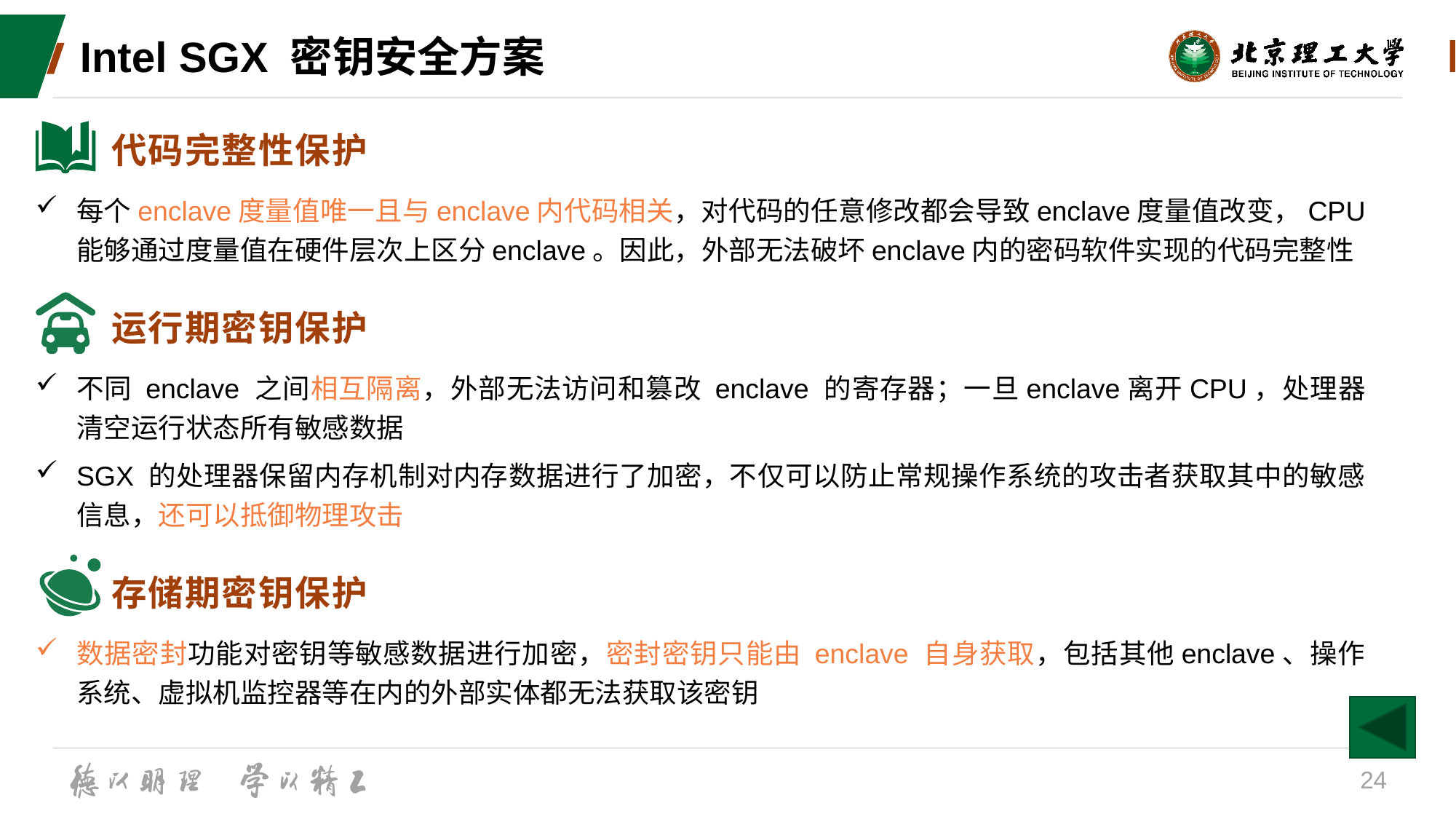

# Intel SGX 密钥安全方案

代码完整性保护
每个enclave度量值唯一且与enclave内代码相关，对代码的任意修改都会导致enclave度量值改变，CPU 能够通过度量值在硬件层次上区分enclave。因此，外部无法破坏enclave内的密码软件实现的代码完整性

运行期密钥保护
不同 enclave 之间相互隔离，外部无法访问和篡改 enclave 的寄存器；一旦enclave离开CPU，处理器清空运行状态所有敏感数据
SGX 的处理器保留内存机制对内存数据进行了加密，不仅可以防止常规操作系统的攻击者获取其中的敏感信息，还可以抵御物理攻击

存储期密钥保护
数据密封功能对密钥等敏感数据进行加密，密封密钥只能由 enclave 自身获取，包括其他enclave、操作系统、虚拟机监控器等在内的外部实体都无法获取该密钥